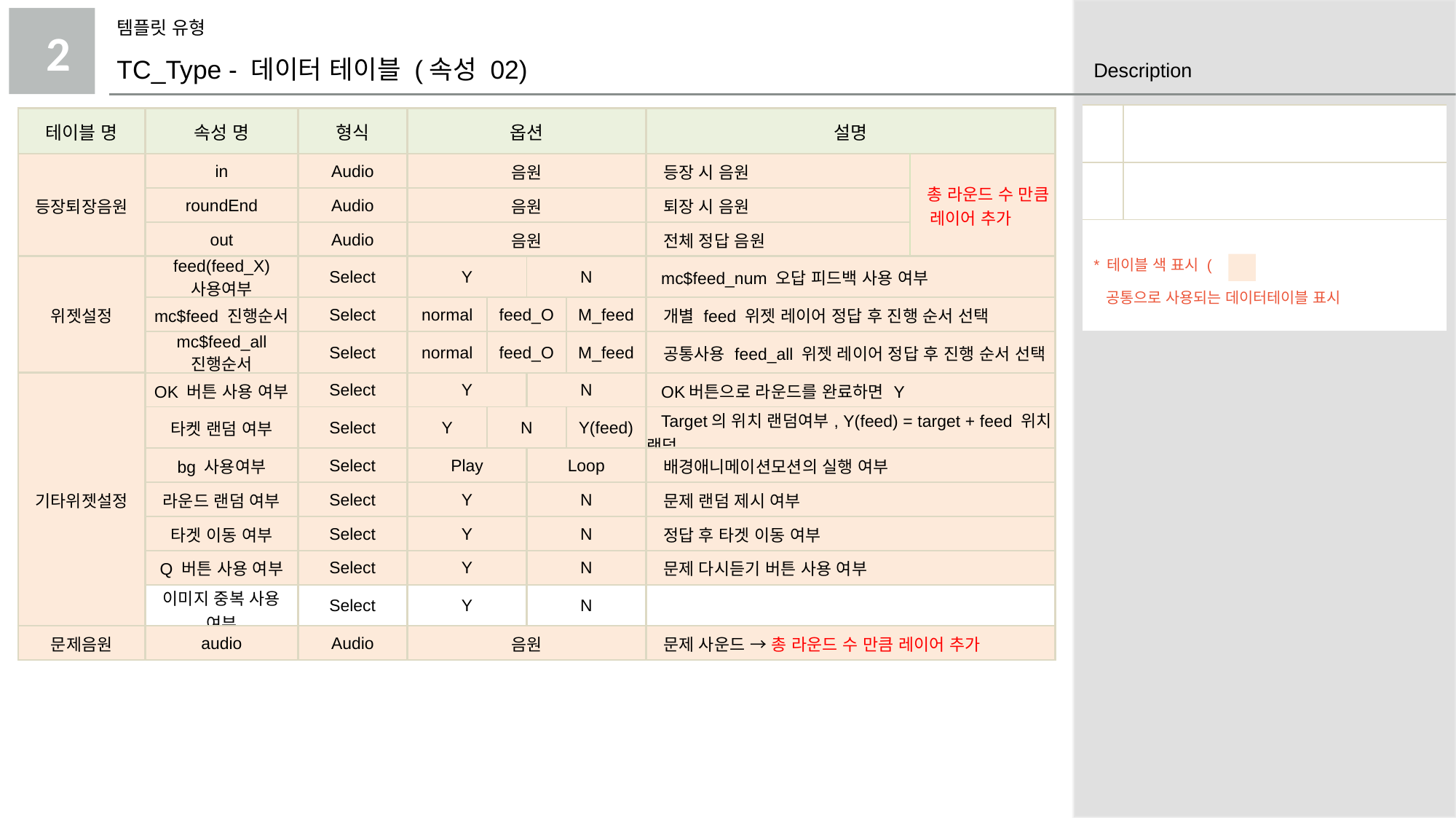

템플릿 유형
2
TC_Type - 데이터 테이블 (속성 02)
|  |  |
| --- | --- |
|  |  |
| \* 테이블 색 표시 ( ) 공통으로 사용되는 데이터테이블 표시 |  |
| 테이블 명 | 속성 명 | 형식 | 옵션 |  |  |  | 설명 |  |
| --- | --- | --- | --- | --- | --- | --- | --- | --- |
| 등장퇴장음원 | in | Audio | 음원 |  |  |  | 등장 시 음원 | 총 라운드 수 만큼 레이어 추가 |
|  | roundEnd | Audio | 음원 |  |  |  | 퇴장 시 음원 |  |
|  | out | Audio | 음원 |  |  |  | 전체 정답 음원 |  |
| 위젯설정 | feed(feed\_X) 사용여부 | Select | Y |  | N |  | mc$feed\_num 오답 피드백 사용 여부 |  |
|  | mc$feed 진행순서 | Select | normal | feed\_O |  | M\_feed | 개별 feed 위젯 레이어 정답 후 진행 순서 선택 |  |
|  | mc$feed\_all 진행순서 | Select | normal | feed\_O |  | M\_feed | 공통사용 feed\_all 위젯 레이어 정답 후 진행 순서 선택 |  |
| 기타위젯설정 | OK 버튼 사용 여부 | Select | Y |  | N |  | OK버튼으로 라운드를 완료하면 Y |  |
|  | 타켓 랜덤 여부 | Select | Y | N |  | Y(feed) | Target의 위치 랜덤여부, Y(feed) = target + feed 위치 랜덤 |  |
|  | bg 사용여부 | Select | Play |  | Loop |  | 배경애니메이션모션의 실행 여부 |  |
|  | 라운드 랜덤 여부 | Select | Y |  | N |  | 문제 랜덤 제시 여부 |  |
|  | 타겟 이동 여부 | Select | Y |  | N |  | 정답 후 타겟 이동 여부 |  |
|  | Q 버튼 사용 여부 | Select | Y |  | N |  | 문제 다시듣기 버튼 사용 여부 |  |
|  | 이미지 중복 사용 여부 | Select | Y |  | N |  |  |  |
| 문제음원 | audio | Audio | 음원 |  |  |  | 문제 사운드 → 총 라운드 수 만큼 레이어 추가 |  |